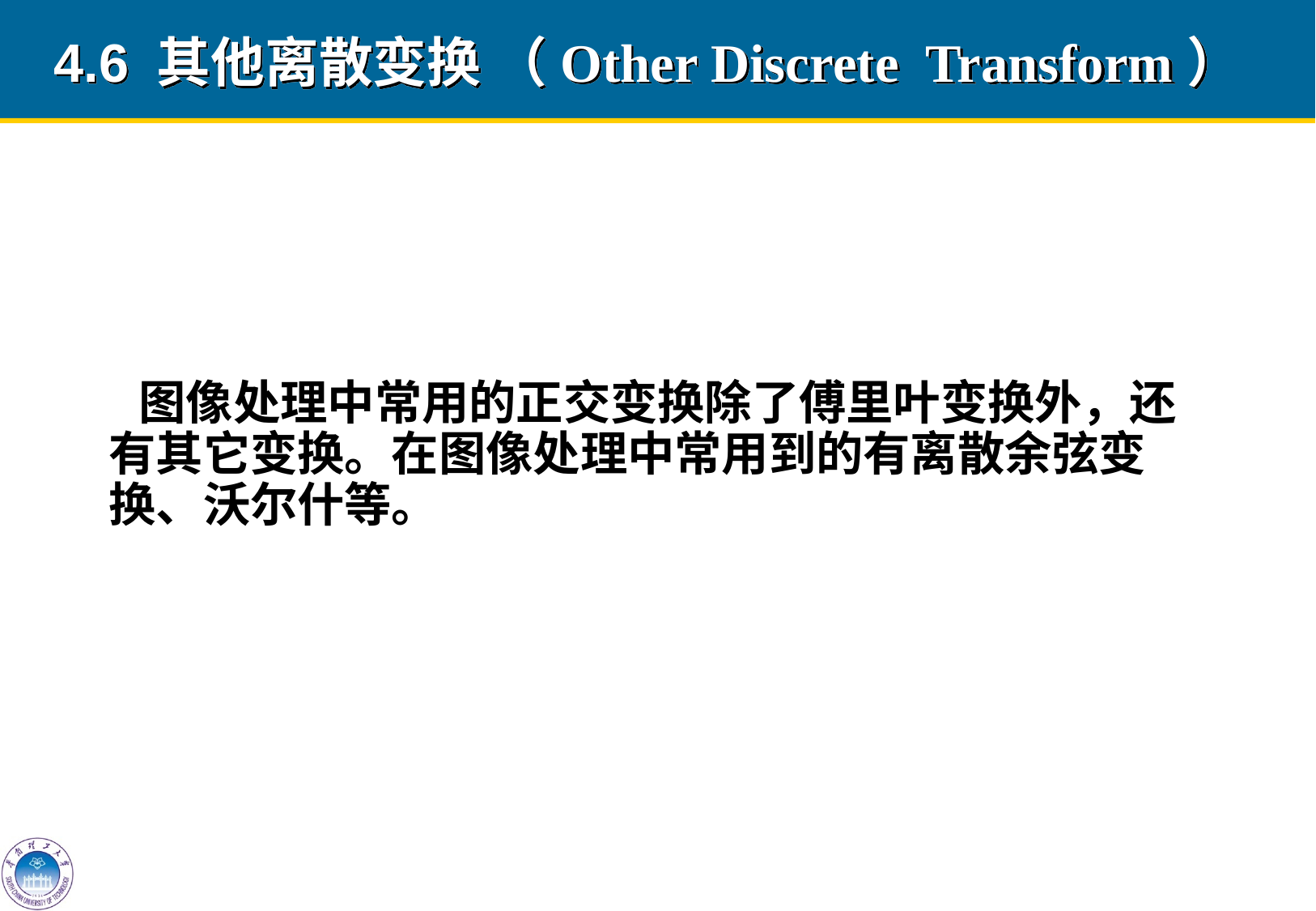

4.6 其他离散变换 （Other Discrete  Transform）

      图像处理中常用的正交变换除了傅里叶变换外，还有其它变换。在图像处理中常用到的有离散余弦变换、沃尔什等。